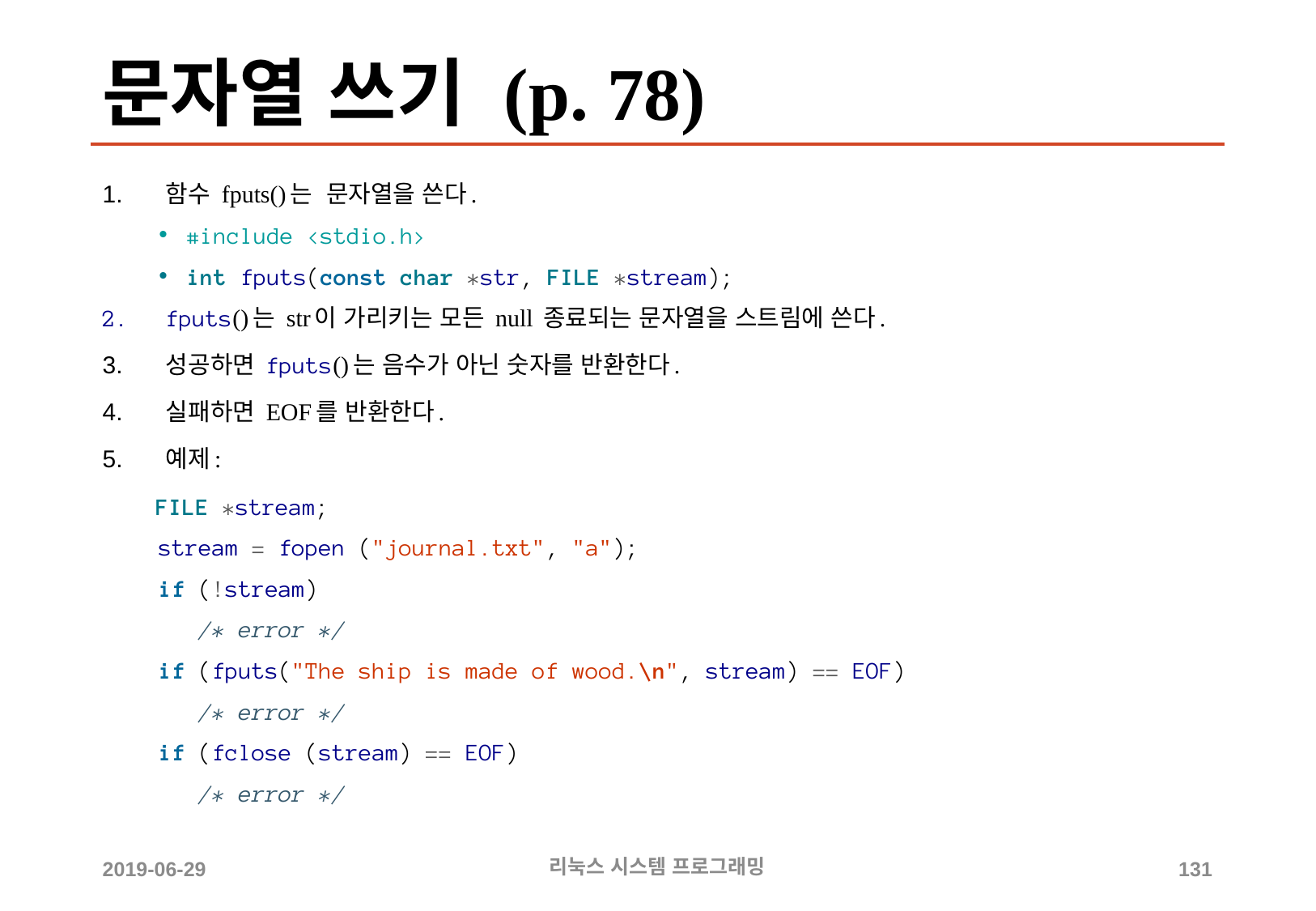

# 문자열 쓰기 (p. 78)
함수 fputs()는  문자열을 쓴다.
#include <stdio.h>
int fputs(const char *str, FILE *stream);
fputs()는 str이 가리키는 모든 null 종료되는 문자열을 스트림에 쓴다.
성공하면 fputs()는 음수가 아닌 숫자를 반환한다.
실패하면 EOF를 반환한다.
예제:
    FILE *stream;
stream = fopen ("journal.txt", "a");
if (!stream)
   /* error */
if (fputs("The ship is made of wood.\n", stream) == EOF)
   /* error */
if (fclose (stream) == EOF)
   /* error */
2019-06-29
리눅스 시스템 프로그래밍
131